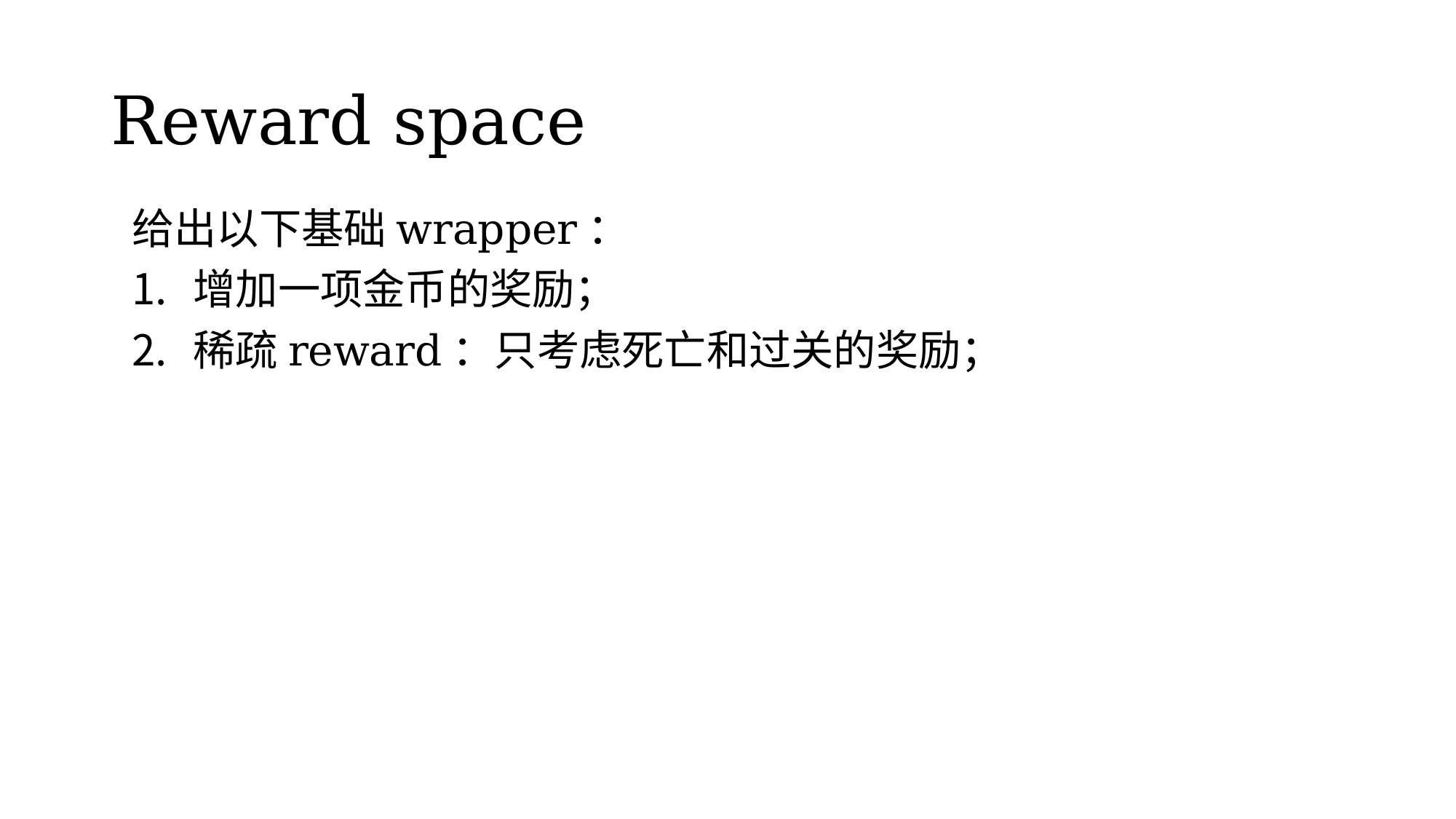

# Reward space
给出以下基础wrapper：
增加一项金币的奖励；
稀疏reward：只考虑死亡和过关的奖励；
23